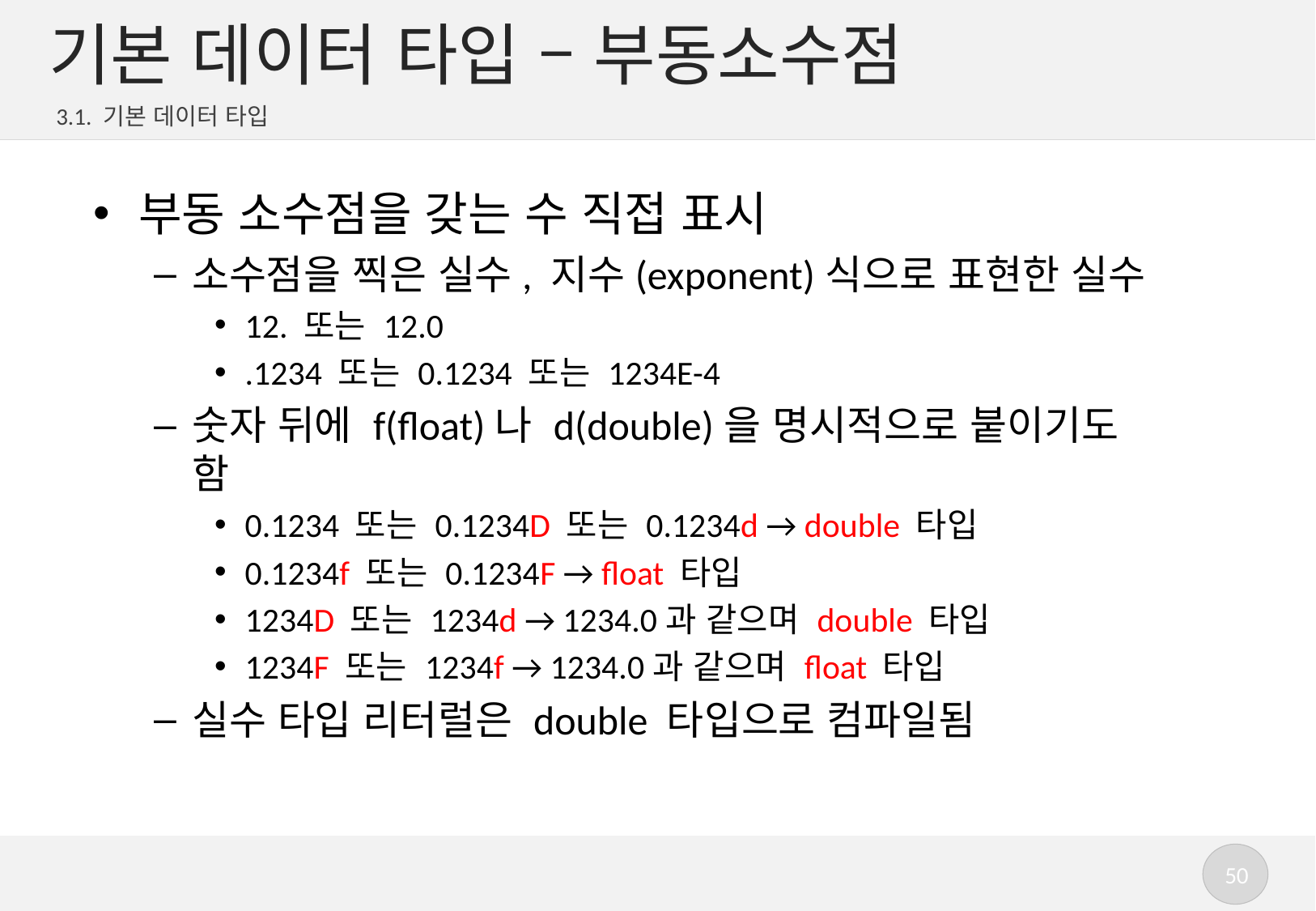

# 기본 데이터 타입 – 부동소수점
3.1. 기본 데이터 타입
부동 소수점을 갖는 수 직접 표시
소수점을 찍은 실수, 지수(exponent)식으로 표현한 실수
12. 또는 12.0
.1234 또는 0.1234 또는 1234E-4
숫자 뒤에 f(float)나 d(double)을 명시적으로 붙이기도 함
0.1234 또는 0.1234D 또는 0.1234d → double 타입
0.1234f 또는 0.1234F → float 타입
1234D 또는 1234d → 1234.0과 같으며 double 타입
1234F 또는 1234f → 1234.0과 같으며 float 타입
실수 타입 리터럴은 double 타입으로 컴파일됨